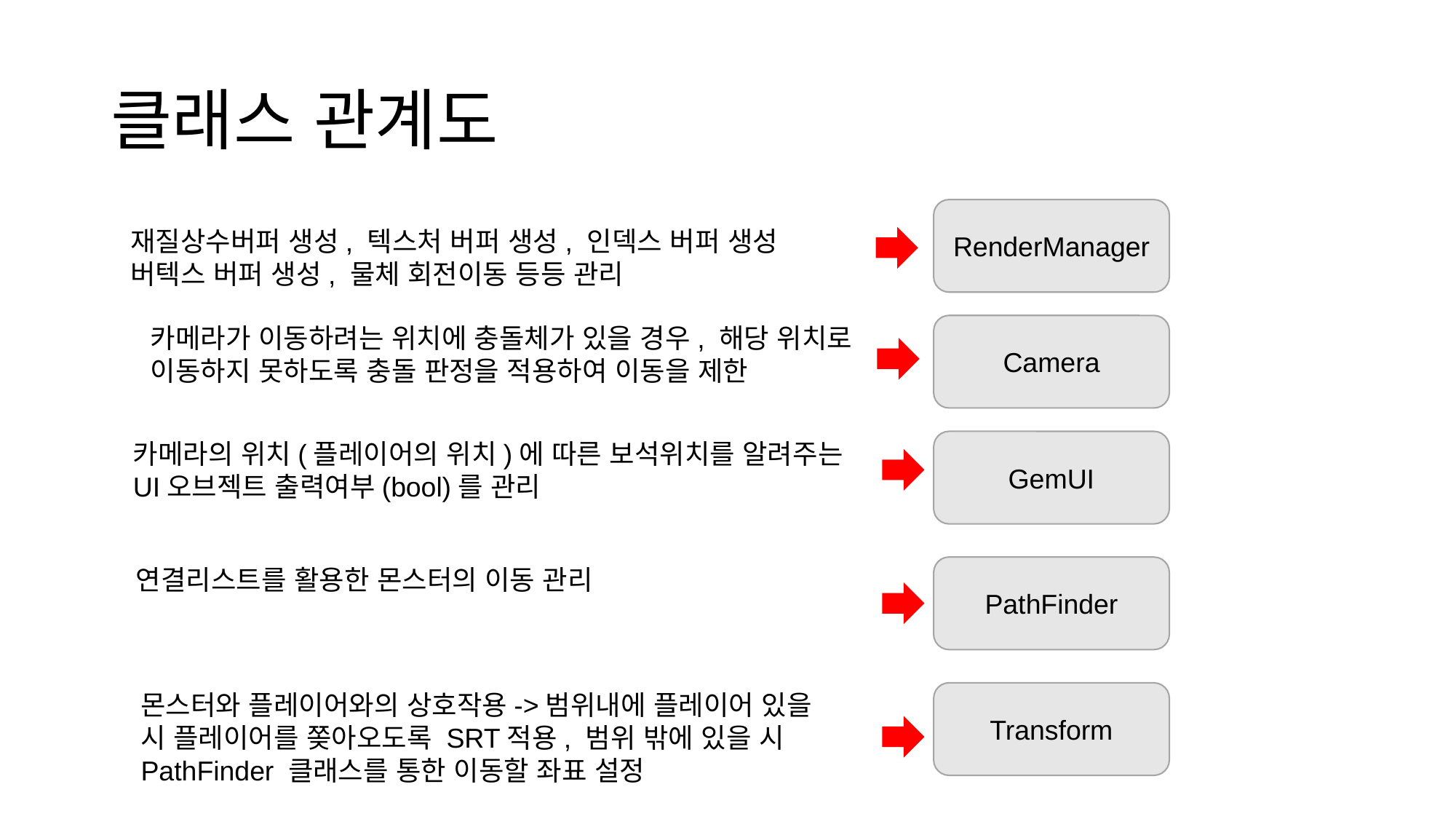

# 클래스 관계도
RenderManager
재질상수버퍼 생성, 텍스처 버퍼 생성, 인덱스 버퍼 생성
버텍스 버퍼 생성, 물체 회전이동 등등 관리

카메라가 이동하려는 위치에 충돌체가 있을 경우, 해당 위치로
이동하지 못하도록 충돌 판정을 적용하여 이동을 제한
Camera

카메라의 위치(플레이어의 위치)에 따른 보석위치를 알려주는
UI오브젝트 출력여부(bool)를 관리
GemUI

연결리스트를 활용한 몬스터의 이동 관리
PathFinder

몬스터와 플레이어와의 상호작용->범위내에 플레이어 있을
시 플레이어를 쫒아오도록 SRT적용, 범위 밖에 있을 시
PathFinder 클래스를 통한 이동할 좌표 설정
Transform